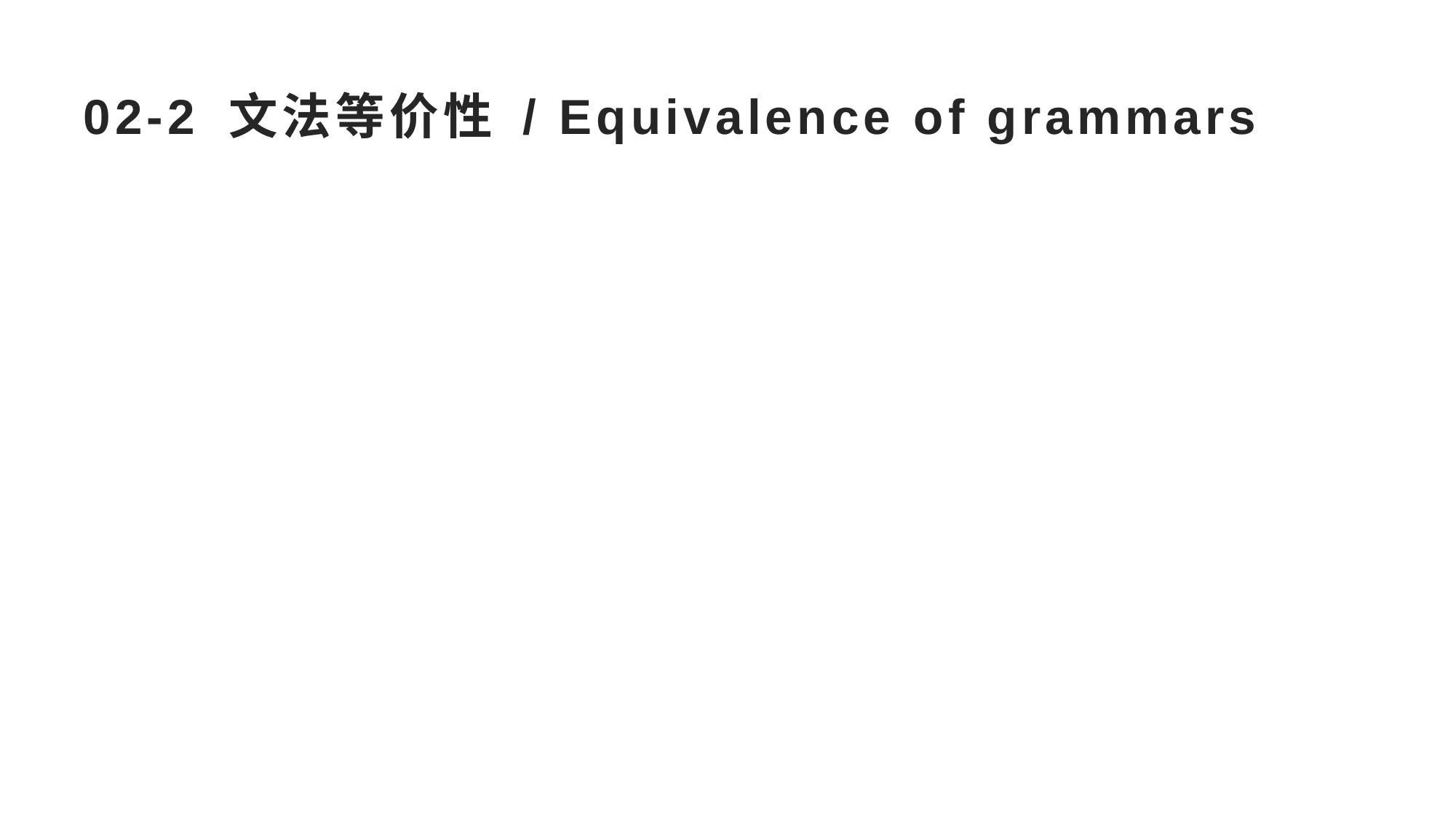

# 02-2 文法等价性 / Equivalence of grammars

21